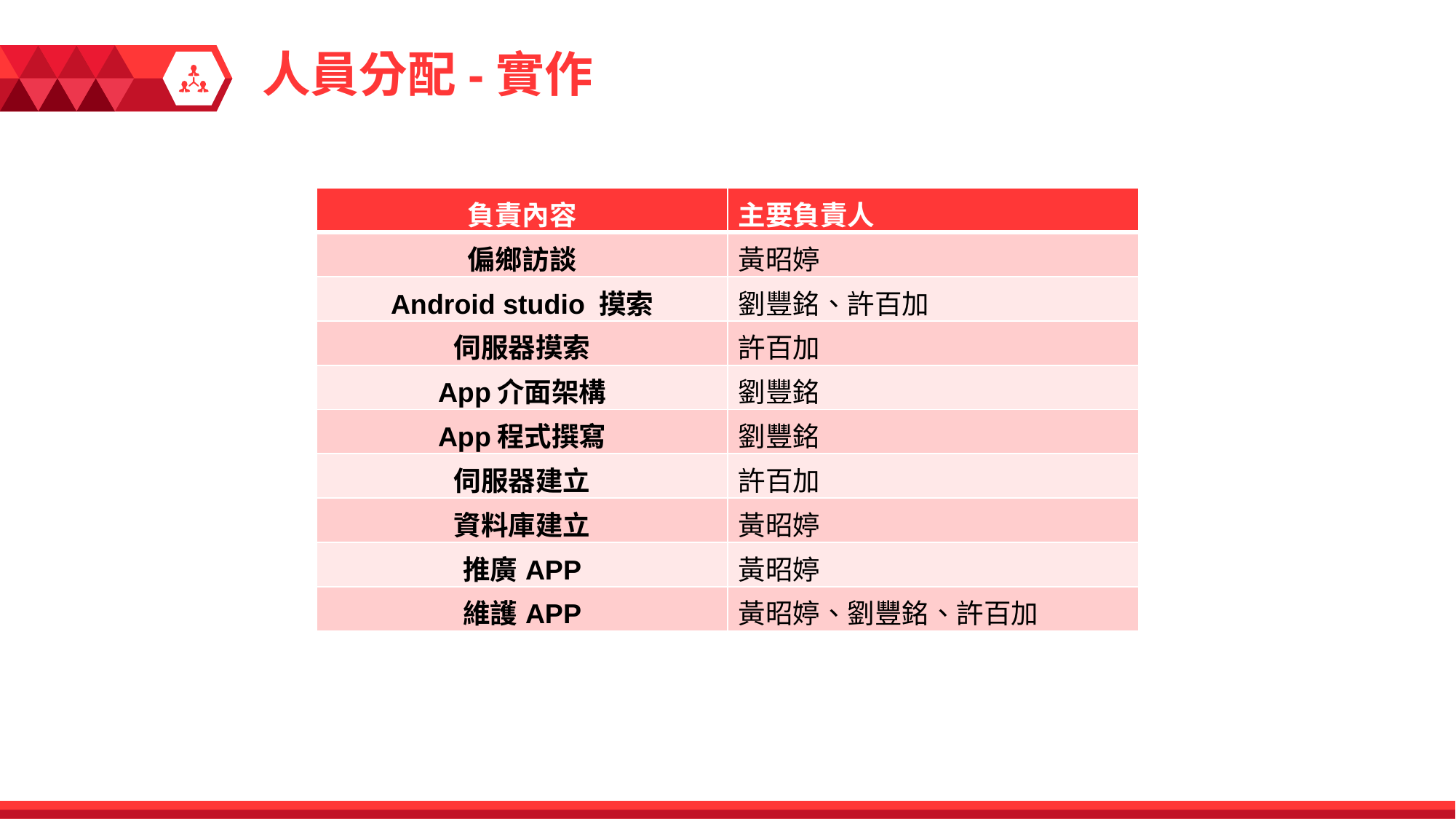

人員分配-實作
| 負責內容 | 主要負責人 |
| --- | --- |
| 偏鄉訪談 | 黃昭婷 |
| Android studio 摸索 | 劉豐銘、許百加 |
| 伺服器摸索 | 許百加 |
| App介面架構 | 劉豐銘 |
| App程式撰寫 | 劉豐銘 |
| 伺服器建立 | 許百加 |
| 資料庫建立 | 黃昭婷 |
| 推廣APP | 黃昭婷 |
| 維護APP | 黃昭婷、劉豐銘、許百加 |